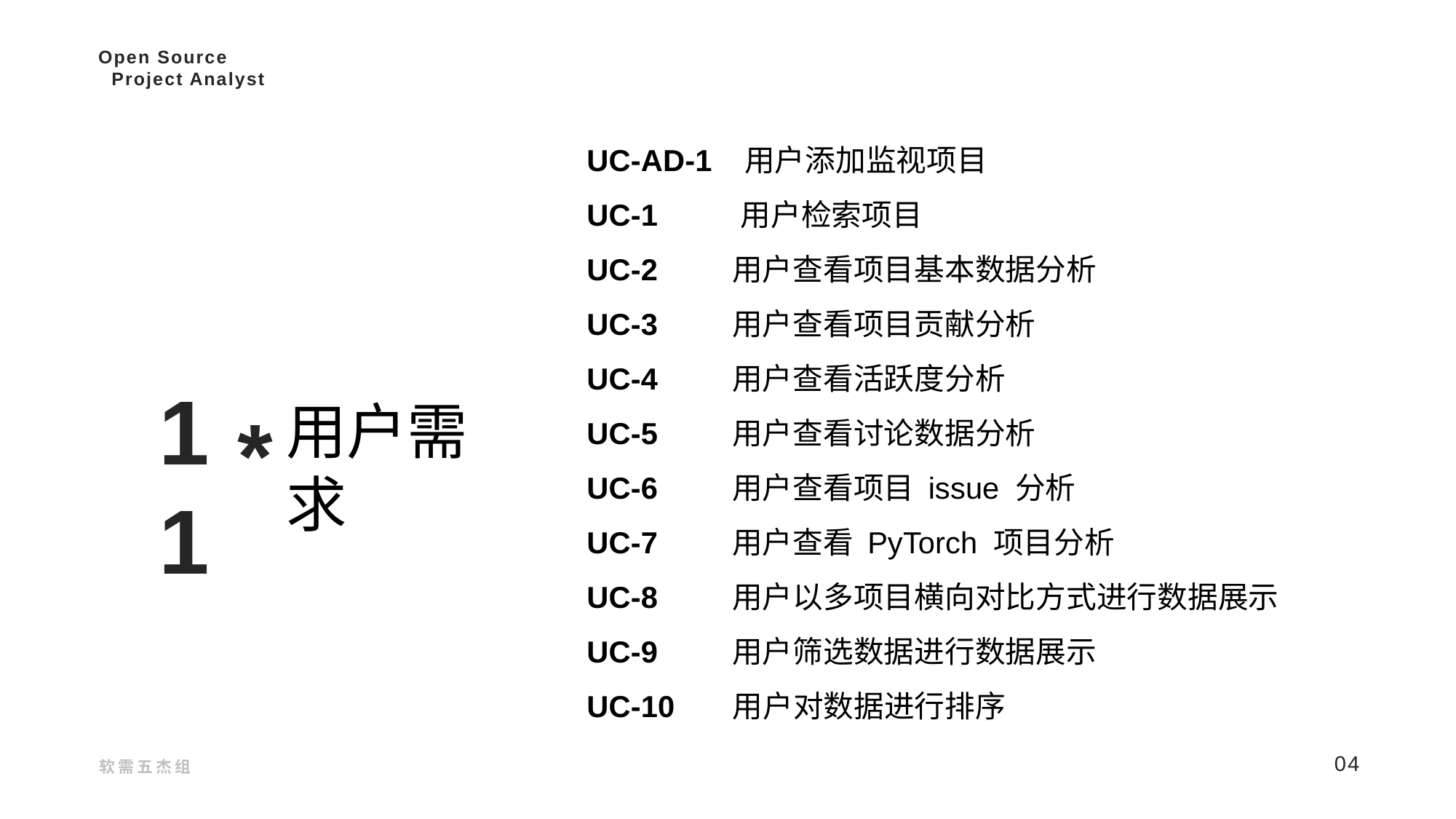

Open Source
  Project Analyst
UC-AD-1   用户添加监视项目
UC-1         用户检索项目
UC-2        用户查看项目基本数据分析
UC-3        用户查看项目贡献分析
UC-4        用户查看活跃度分析
UC-5        用户查看讨论数据分析
UC-6        用户查看项目 issue 分析
UC-7        用户查看 PyTorch 项目分析
UC-8        用户以多项目横向对比方式进行数据展示
UC-9        用户筛选数据进行数据展示
UC-10      用户对数据进行排序
11
*
用户需求
04
软需五杰组